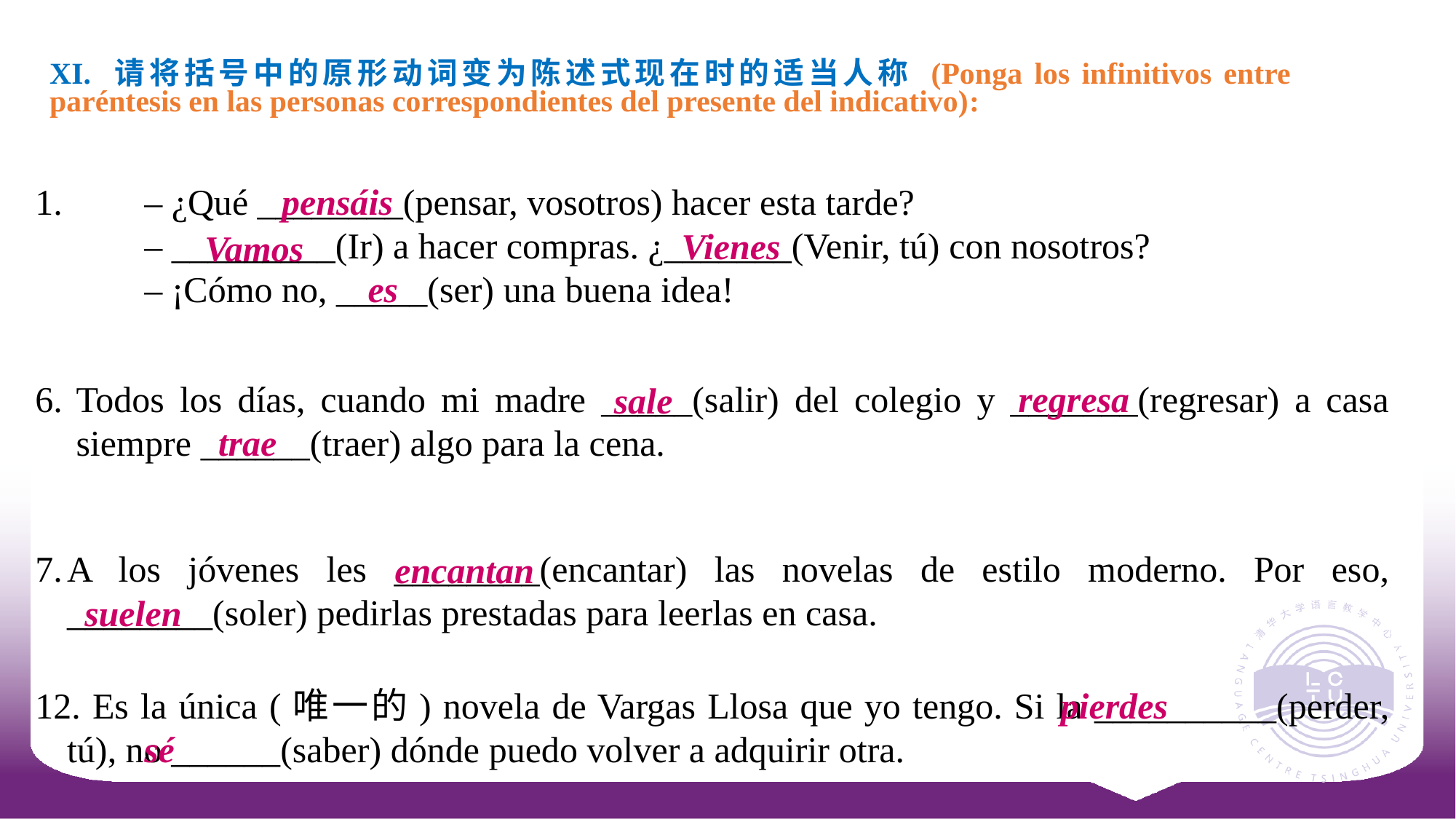

XI. 请将括号中的原形动词变为陈述式现在时的适当人称 (Ponga los infinitivos entre paréntesis en las personas correspondientes del presente del indicativo):
1.	– ¿Qué ________(pensar, vosotros) hacer esta tarde?
	– _________(Ir) a hacer compras. ¿_______(Venir, tú) con nosotros?
	– ¡Cómo no, _____(ser) una buena idea!
pensáis
Vienes
Vamos
es
Todos los días, cuando mi madre _____(salir) del colegio y _______(regresar) a casa siempre ______(traer) algo para la cena.

7.	A los jóvenes les ________(encantar) las novelas de estilo moderno. Por eso, ________(soler) pedirlas prestadas para leerlas en casa.
regresa
sale
trae
encantan
suelen
12. Es la única (唯一的) novela de Vargas Llosa que yo tengo. Si la __________(perder, tú), no ______(saber) dónde puedo volver a adquirir otra.
pierdes
sé